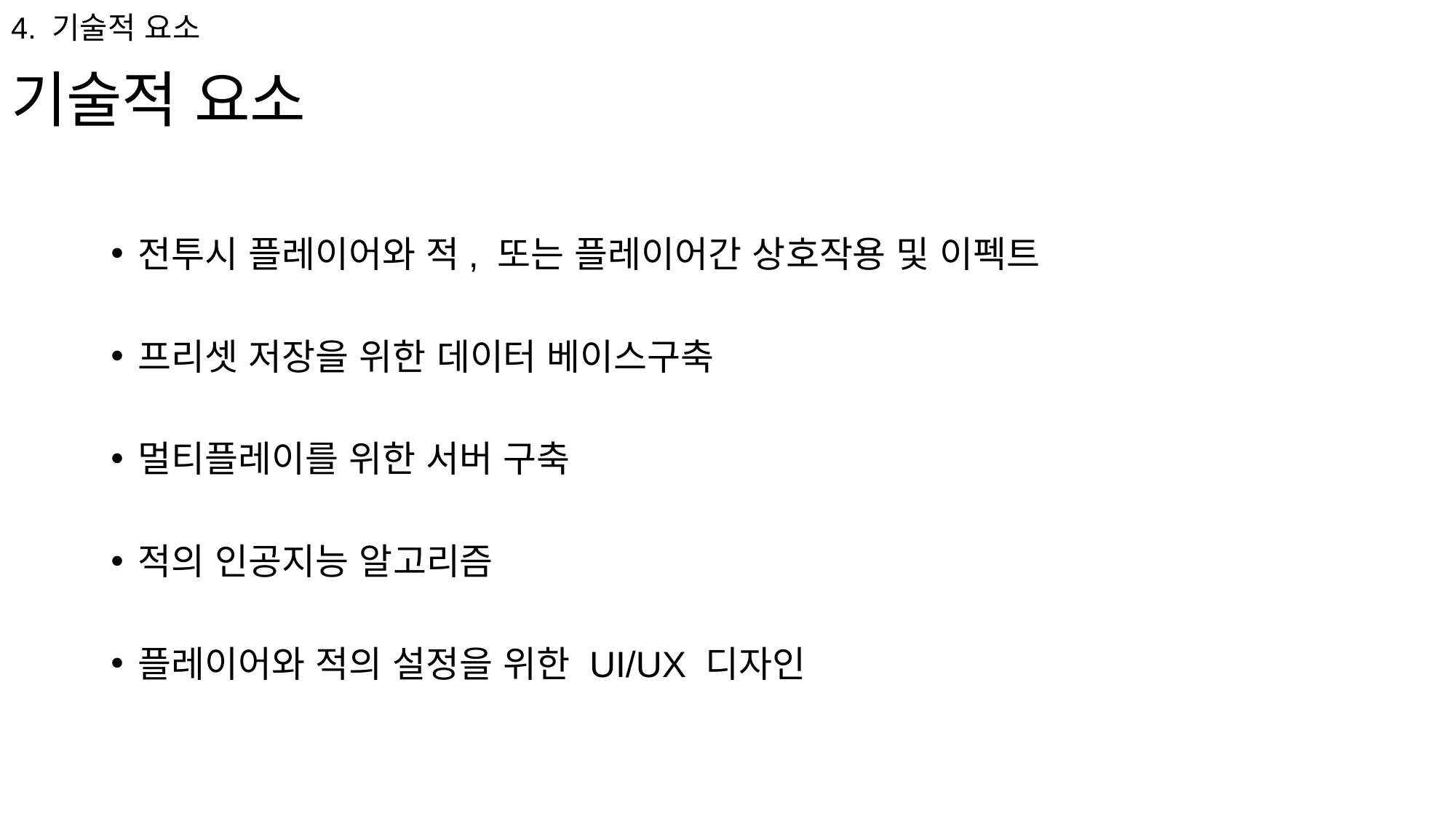

4. 기술적 요소
기술적 요소
전투시 플레이어와 적, 또는 플레이어간 상호작용 및 이펙트
프리셋 저장을 위한 데이터 베이스구축
멀티플레이를 위한 서버 구축
적의 인공지능 알고리즘
플레이어와 적의 설정을 위한 UI/UX 디자인